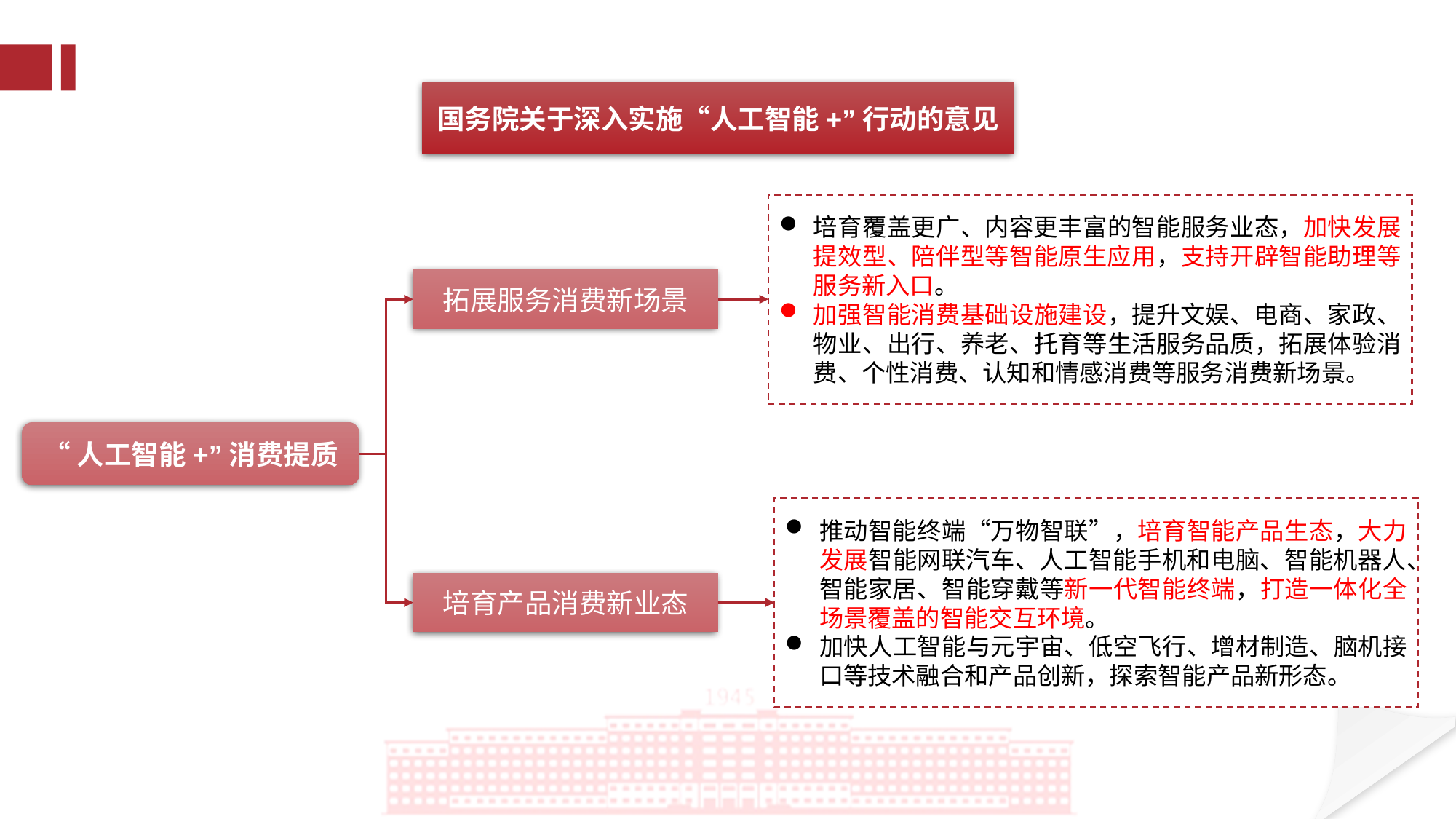

国务院关于深入实施“人工智能+”行动的意见
培育覆盖更广、内容更丰富的智能服务业态，加快发展提效型、陪伴型等智能原生应用，支持开辟智能助理等服务新入口。
加强智能消费基础设施建设，提升文娱、电商、家政、物业、出行、养老、托育等生活服务品质，拓展体验消费、个性消费、认知和情感消费等服务消费新场景。
拓展服务消费新场景
“人工智能+”消费提质
推动智能终端“万物智联”，培育智能产品生态，大力发展智能网联汽车、人工智能手机和电脑、智能机器人、智能家居、智能穿戴等新一代智能终端，打造一体化全场景覆盖的智能交互环境。
加快人工智能与元宇宙、低空飞行、增材制造、脑机接口等技术融合和产品创新，探索智能产品新形态。
培育产品消费新业态